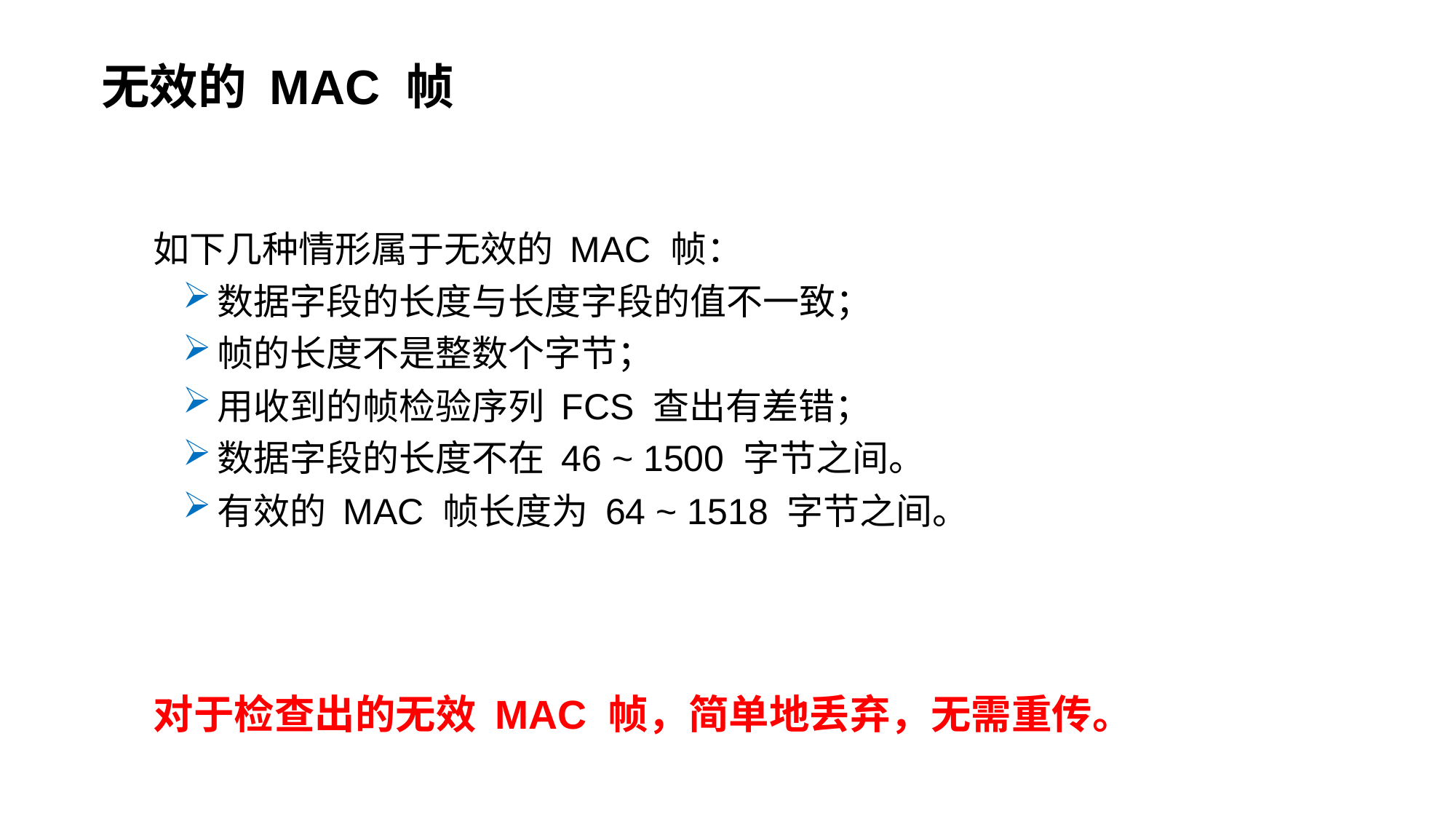

无效的 MAC 帧
如下几种情形属于无效的 MAC 帧：
数据字段的长度与长度字段的值不一致；
帧的长度不是整数个字节；
用收到的帧检验序列 FCS 查出有差错；
数据字段的长度不在 46 ~ 1500 字节之间。
有效的 MAC 帧长度为 64 ~ 1518 字节之间。
对于检查出的无效 MAC 帧，简单地丢弃，无需重传。